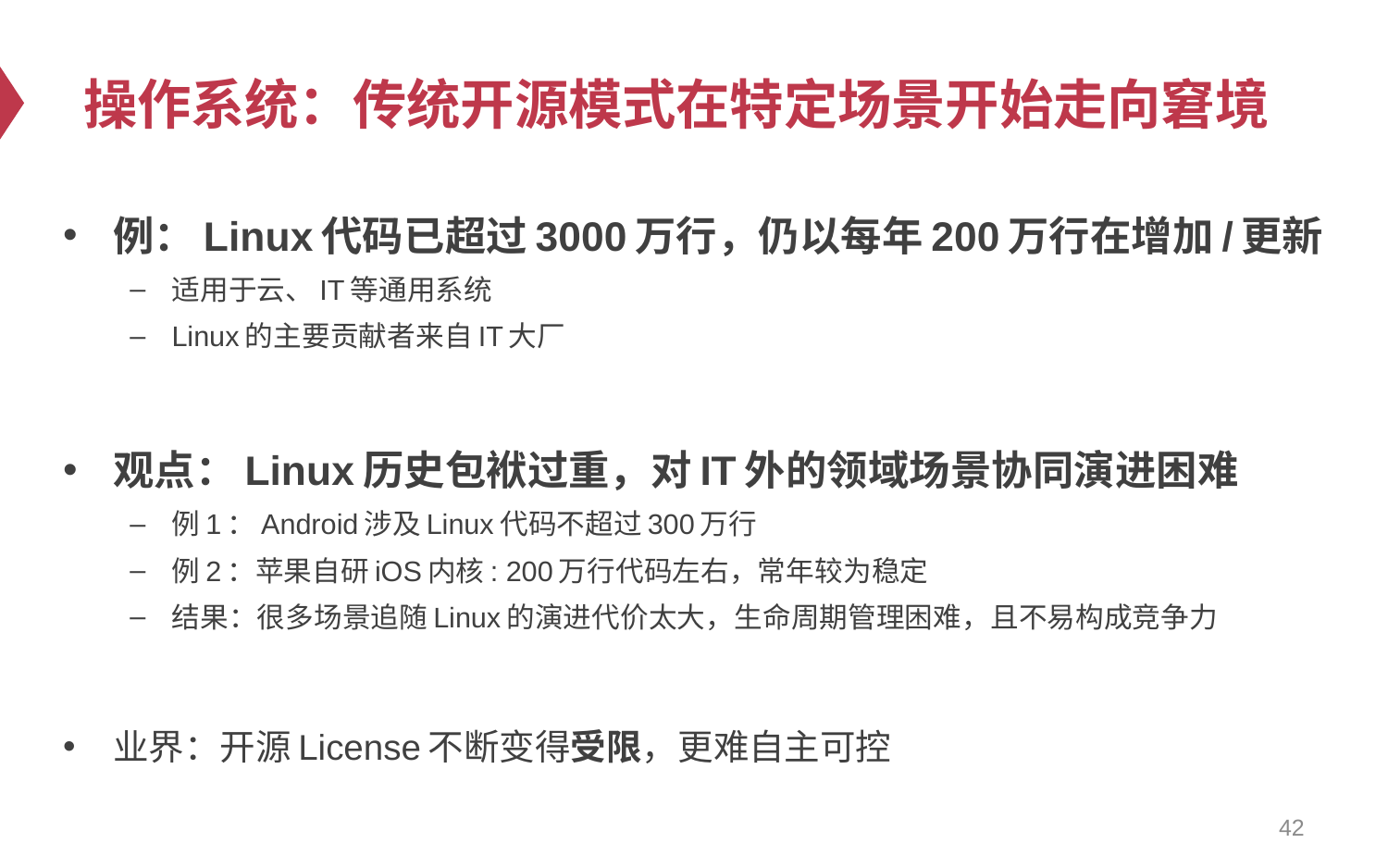

# 操作系统：传统开源模式在特定场景开始走向窘境
例：Linux代码已超过3000万行，仍以每年200万行在增加/更新
适用于云、IT等通用系统
Linux的主要贡献者来自IT大厂

观点：Linux历史包袱过重，对IT外的领域场景协同演进困难
例1：Android涉及Linux代码不超过300万行
例2：苹果自研iOS内核: 200万行代码左右，常年较为稳定
结果：很多场景追随Linux的演进代价太大，生命周期管理困难，且不易构成竞争力

业界：开源License不断变得受限，更难自主可控

42